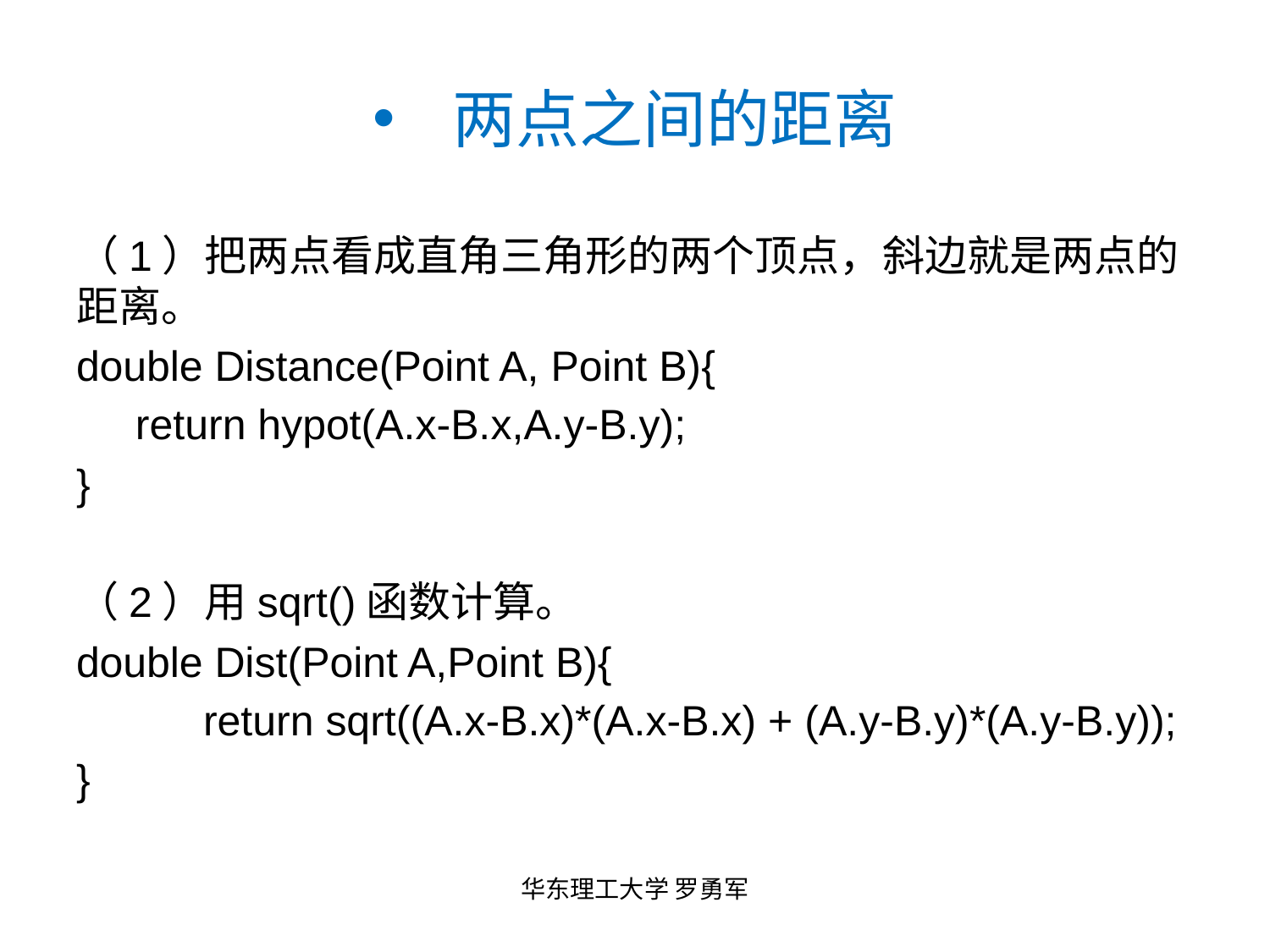

# 两点之间的距离
（1）把两点看成直角三角形的两个顶点，斜边就是两点的距离。
double Distance(Point A, Point B){
     return hypot(A.x-B.x,A.y-B.y);
}

（2）用sqrt()函数计算。
double Dist(Point A,Point B){
	return sqrt((A.x-B.x)*(A.x-B.x) + (A.y-B.y)*(A.y-B.y));
}

华东理工大学 罗勇军